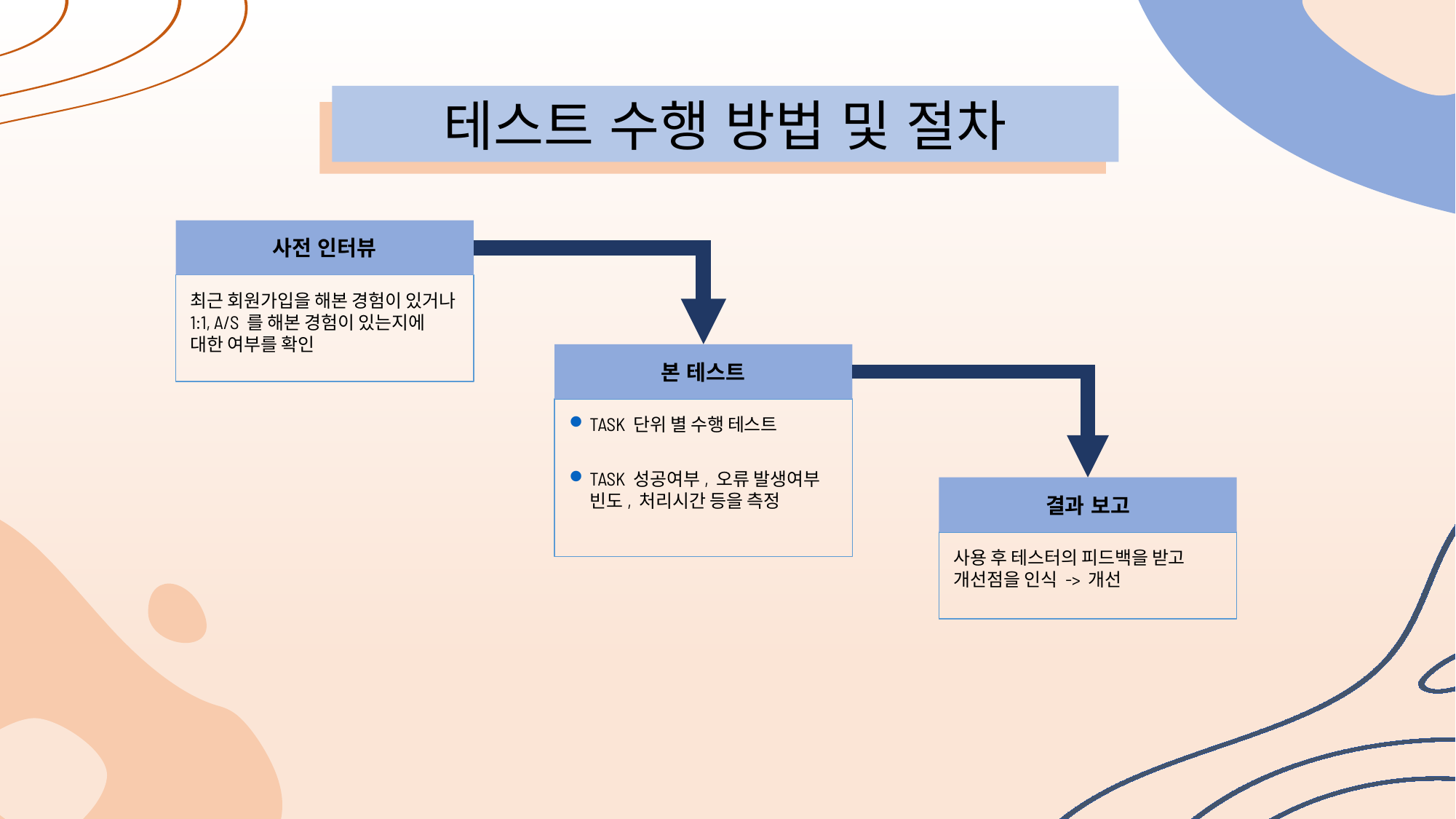

테스트 수행 방법 및 절차

사전 인터뷰
최근 회원가입을 해본 경험이 있거나 1:1, A/S 를 해본 경험이 있는지에 대한 여부를 확인
본 테스트
TASK 단위 별 수행 테스트
TASK 성공여부, 오류 발생여부 빈도, 처리시간 등을 측정

결과 보고
사용 후 테스터의 피드백을 받고 개선점을 인식 -> 개선